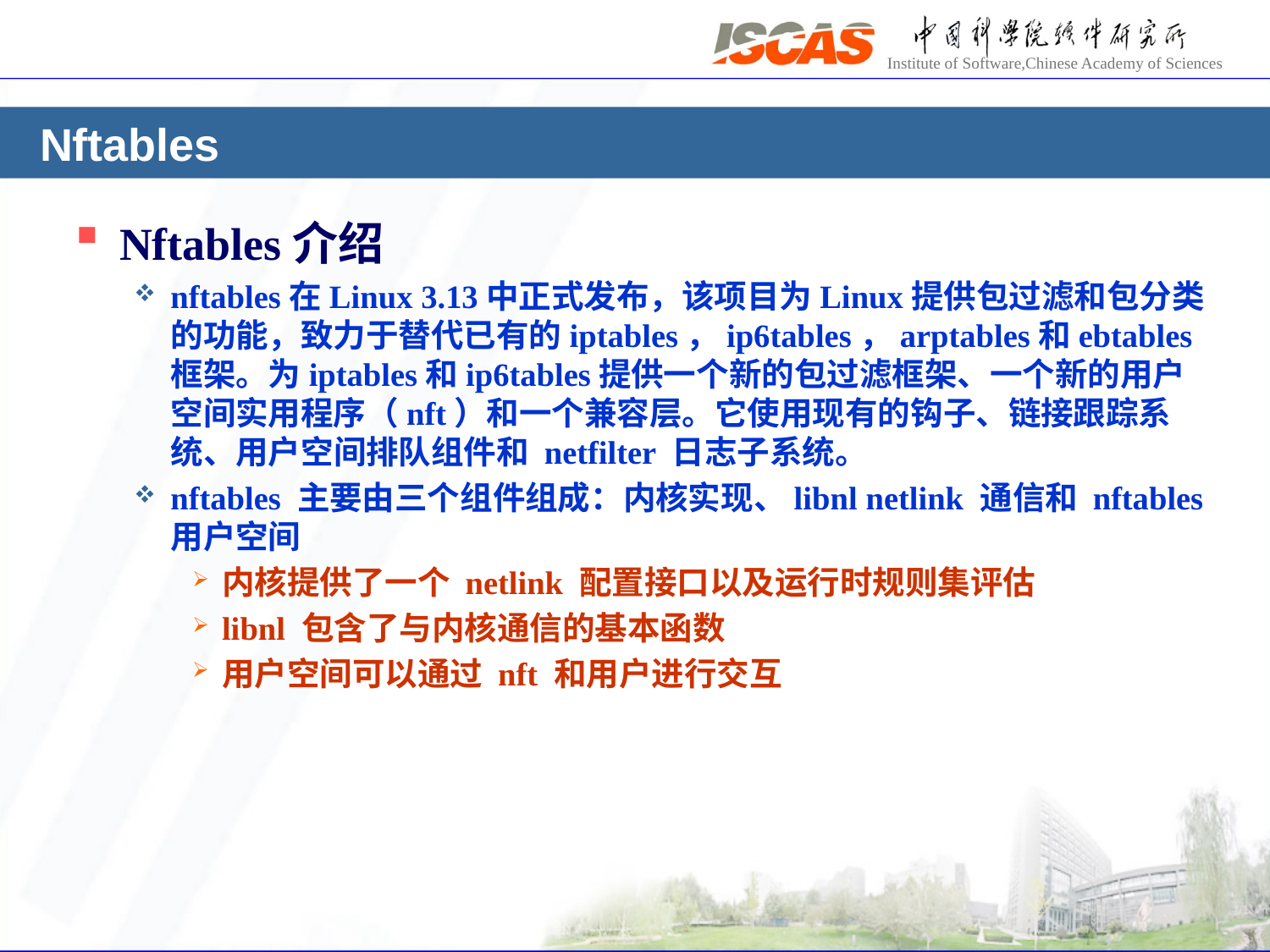

# Nftables
Nftables介绍
nftables在Linux 3.13中正式发布，该项目为Linux提供包过滤和包分类的功能，致力于替代已有的iptables，ip6tables，arptables和ebtables框架。为iptables和ip6tables提供一个新的包过滤框架、一个新的用户空间实用程序（nft）和一个兼容层。它使用现有的钩子、链接跟踪系统、用户空间排队组件和 netfilter 日志子系统。
nftables 主要由三个组件组成：内核实现、libnl netlink 通信和 nftables 用户空间
内核提供了一个 netlink 配置接口以及运行时规则集评估
libnl 包含了与内核通信的基本函数
用户空间可以通过 nft 和用户进行交互